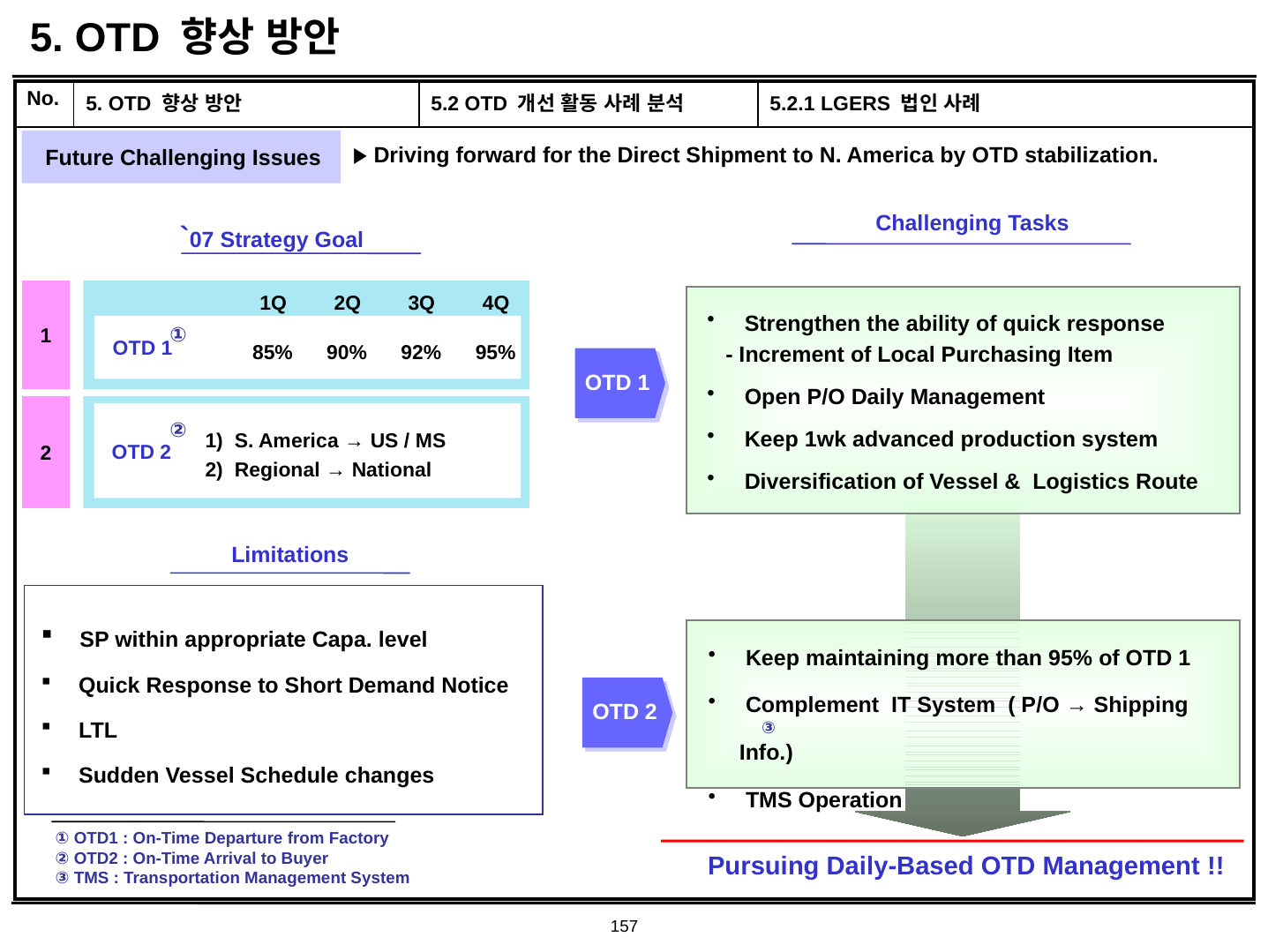

# 5. OTD 향상 방안
| No. | 5. OTD 향상 방안 | 5.2 OTD 개선 활동 사례 분석 | 5.2.1 LGERS 법인 사례 |
| --- | --- | --- | --- |
|  |  |  |  |
Future Challenging Issues
▶ Driving forward for the Direct Shipment to N. America by OTD stabilization.
Challenging Tasks
`07 Strategy Goal

1

1Q
2Q
3Q
4Q
 Strengthen the ability of quick response
   - Increment of Local Purchasing Item
 Open P/O Daily Management
 Keep 1wk advanced production system
 Diversification of Vessel &  Logistics Route

①

 OTD 1
85%
90%
92%
95%
OTD 1
2

②
1)  S. America → US / MS
2)  Regional → National
 OTD 2

Limitations

 SP within appropriate Capa. level
 Quick Response to Short Demand Notice
 LTL
 Sudden Vessel Schedule changes
 Keep maintaining more than 95% of OTD 1
 Complement  IT System  ( P/O → Shipping Info.)
 TMS Operation

OTD 2
③
① OTD1 : On-Time Departure from Factory
② OTD2 : On-Time Arrival to Buyer
③ TMS : Transportation Management System

 Pursuing Daily-Based OTD Management !!
157